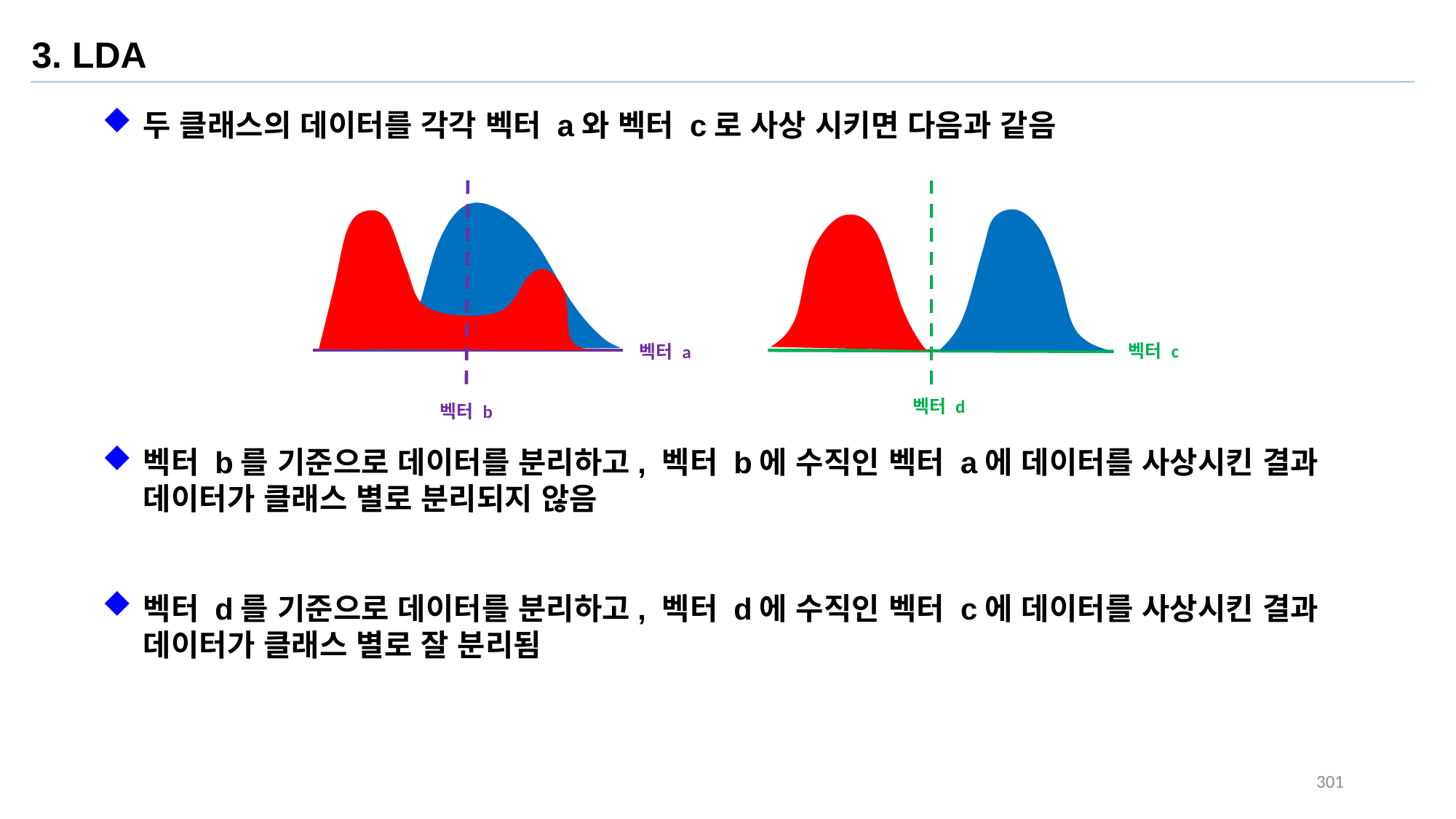

3. LDA
두 클래스의 데이터를 각각 벡터 a와 벡터 c로 사상 시키면 다음과 같음

벡터 a
벡터 b

벡터 c
벡터 d
벡터 b를 기준으로 데이터를 분리하고, 벡터 b에 수직인 벡터 a에 데이터를 사상시킨 결과 데이터가 클래스 별로 분리되지 않음

벡터 d를 기준으로 데이터를 분리하고, 벡터 d에 수직인 벡터 c에 데이터를 사상시킨 결과 데이터가 클래스 별로 잘 분리됨

301